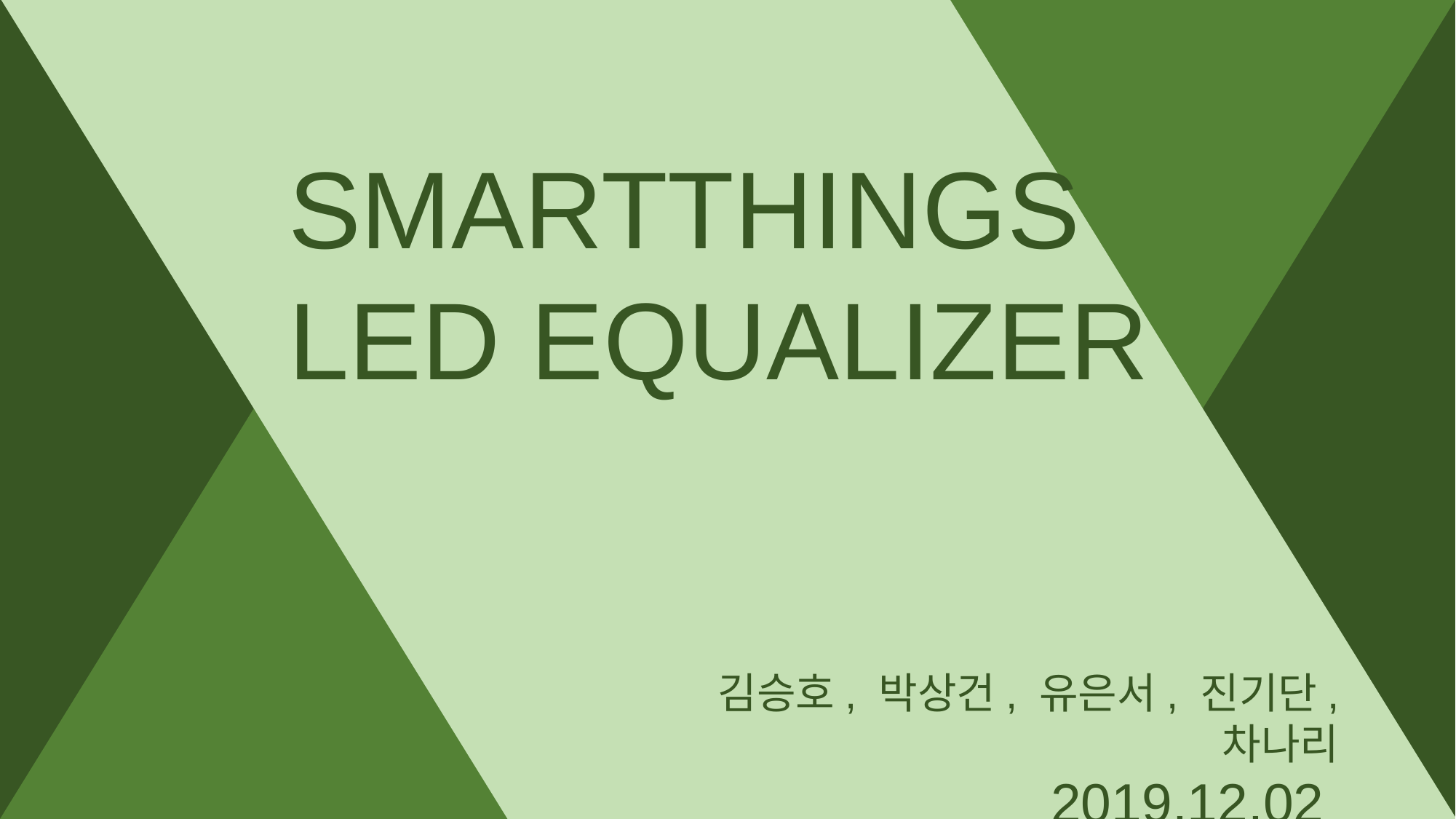

SMARTTHINGS
LED EQUALIZER
김승호, 박상건, 유은서, 진기단, 차나리
2019.12.02